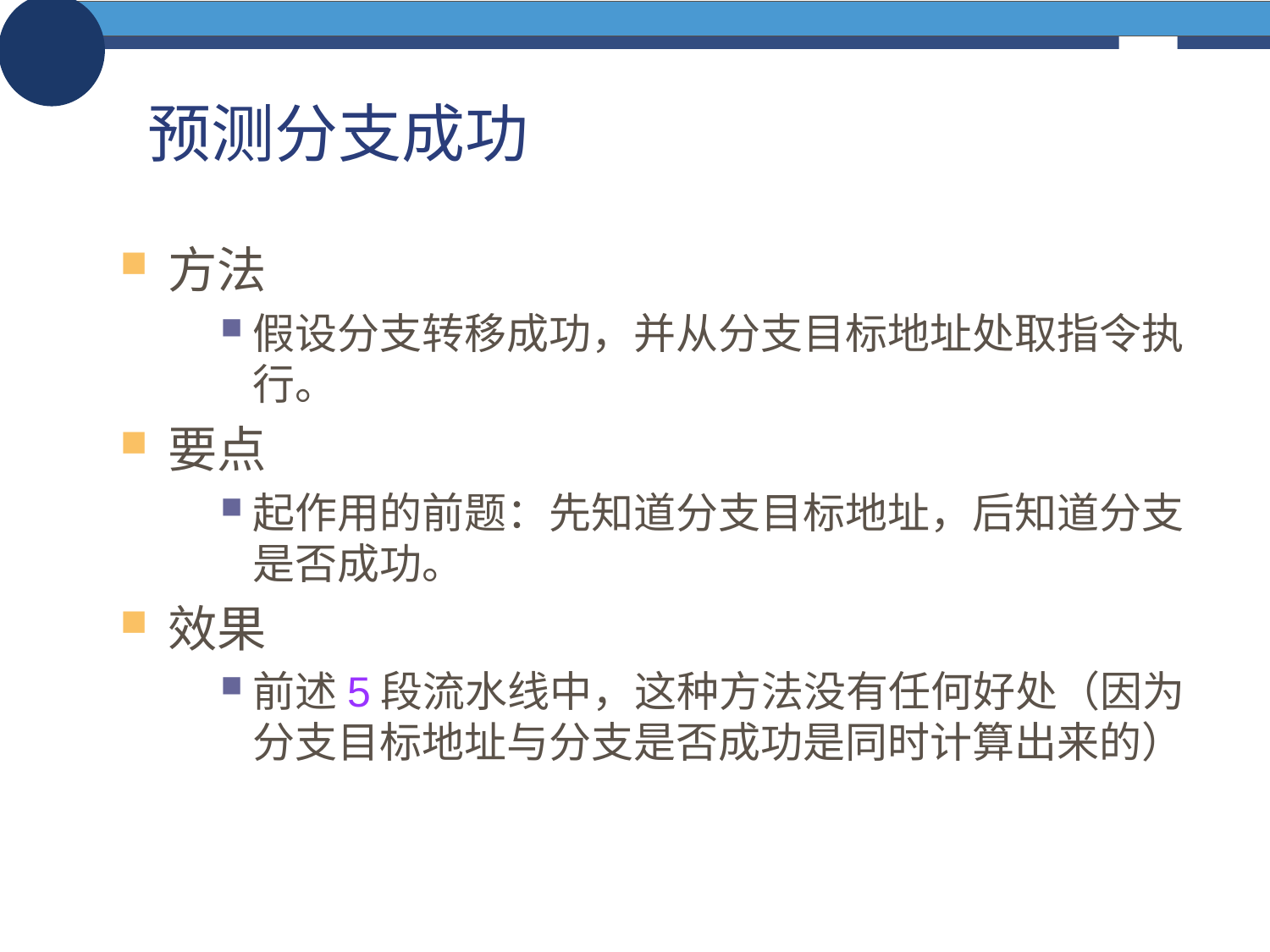

# 预测分支成功
方法
假设分支转移成功，并从分支目标地址处取指令执行。
要点
起作用的前题：先知道分支目标地址，后知道分支是否成功。
效果
前述5段流水线中，这种方法没有任何好处（因为分支目标地址与分支是否成功是同时计算出来的）